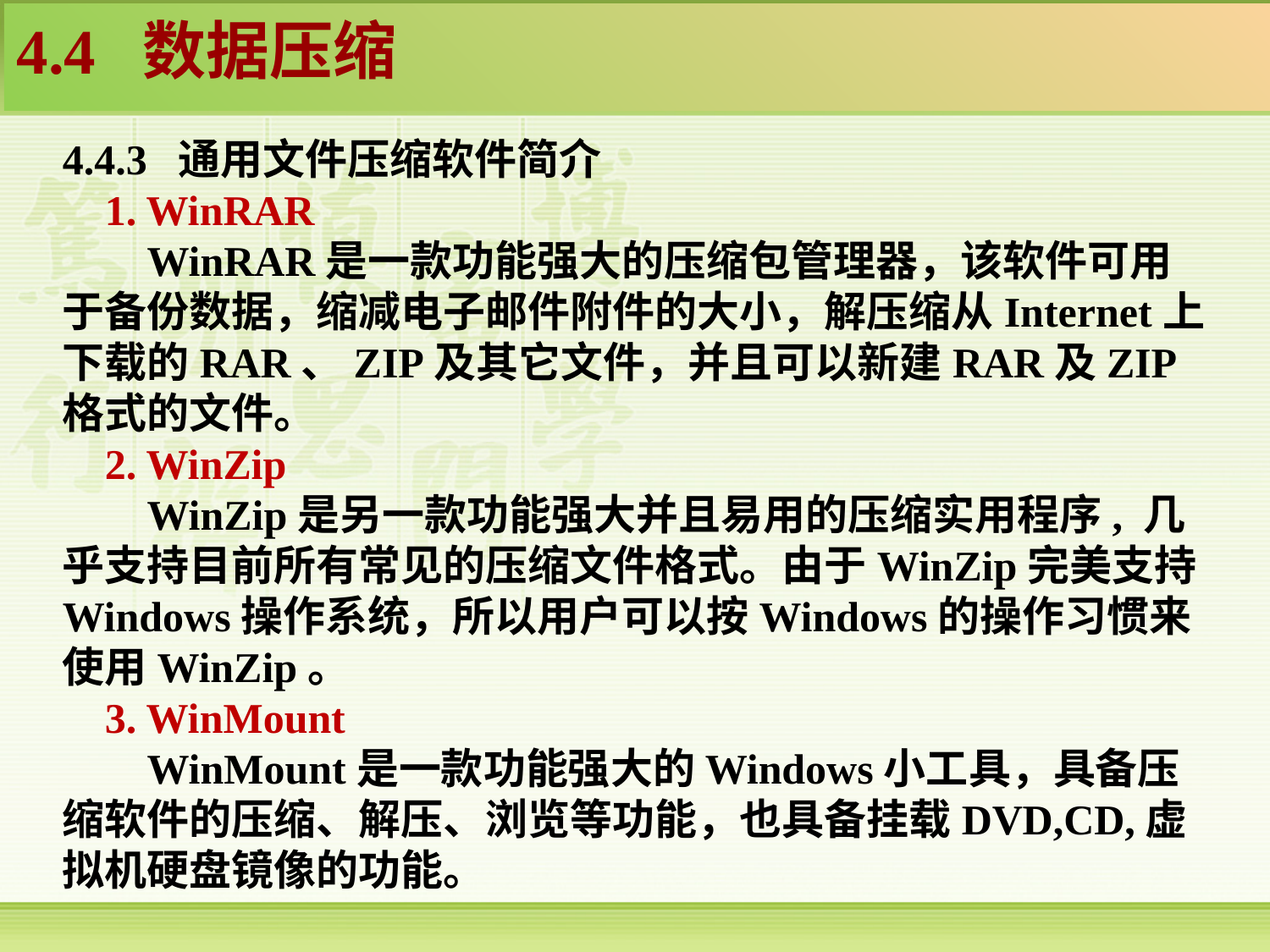

4.4  数据压缩
4.4.3  通用文件压缩软件简介
    1. WinRAR
        WinRAR是一款功能强大的压缩包管理器，该软件可用于备份数据，缩减电子邮件附件的大小，解压缩从Internet上下载的RAR、ZIP及其它文件，并且可以新建RAR及ZIP格式的文件。
    2. WinZip
        WinZip是另一款功能强大并且易用的压缩实用程序, 几乎支持目前所有常见的压缩文件格式。由于WinZip完美支持Windows操作系统，所以用户可以按Windows的操作习惯来使用WinZip。
    3. WinMount
        WinMount是一款功能强大的Windows小工具，具备压缩软件的压缩、解压、浏览等功能，也具备挂载DVD,CD,虚拟机硬盘镜像的功能。

137